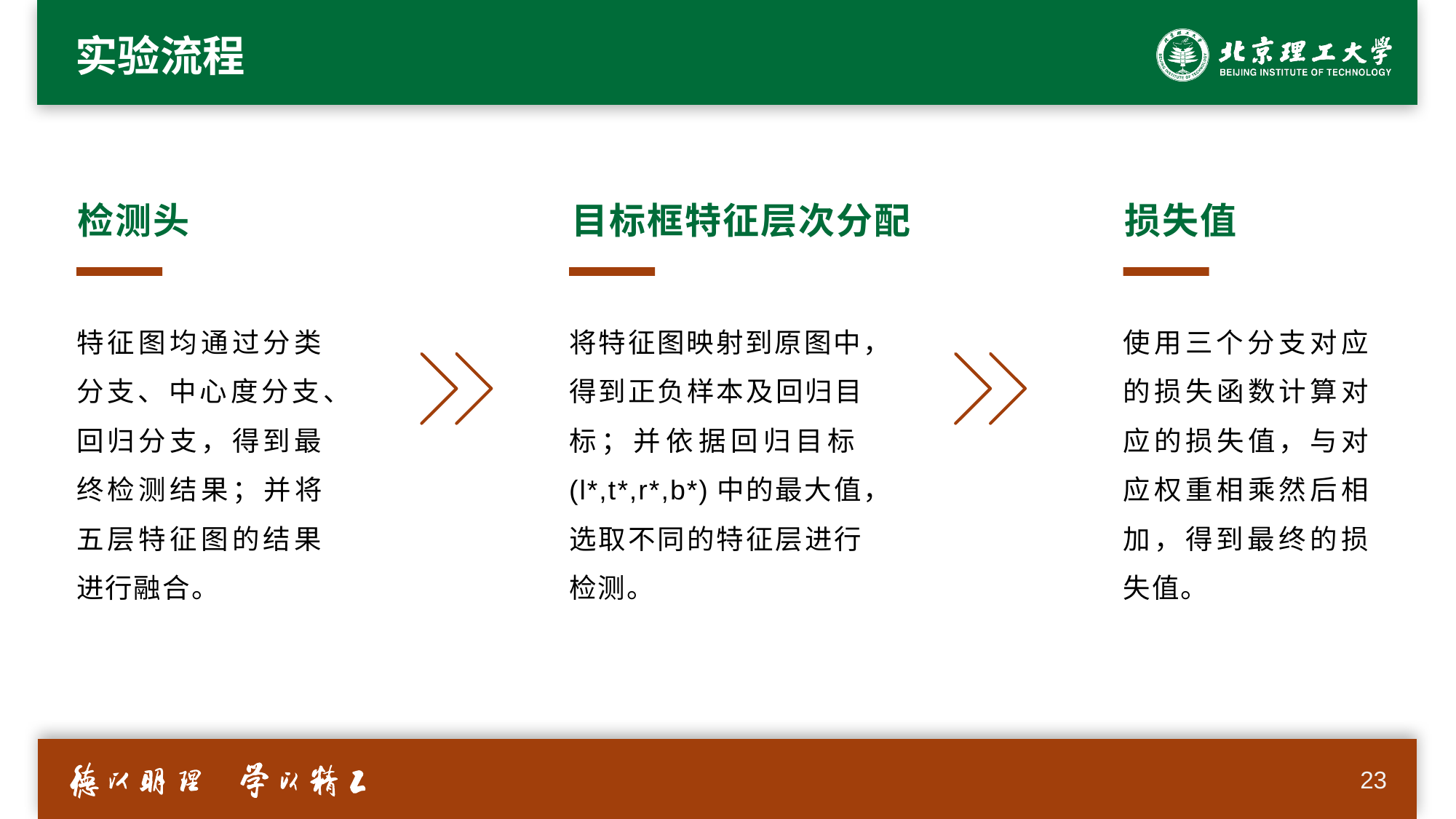

# 实验流程
检测头

特征图均通过分类分支、中心度分支、回归分支，得到最终检测结果；并将五层特征图的结果进行融合。
目标框特征层次分配

将特征图映射到原图中，得到正负样本及回归目标；并依据回归目标(l*,t*,r*,b*)中的最大值，选取不同的特征层进行检测。
损失值

使用三个分支对应的损失函数计算对应的损失值，与对应权重相乘然后相加，得到最终的损失值。